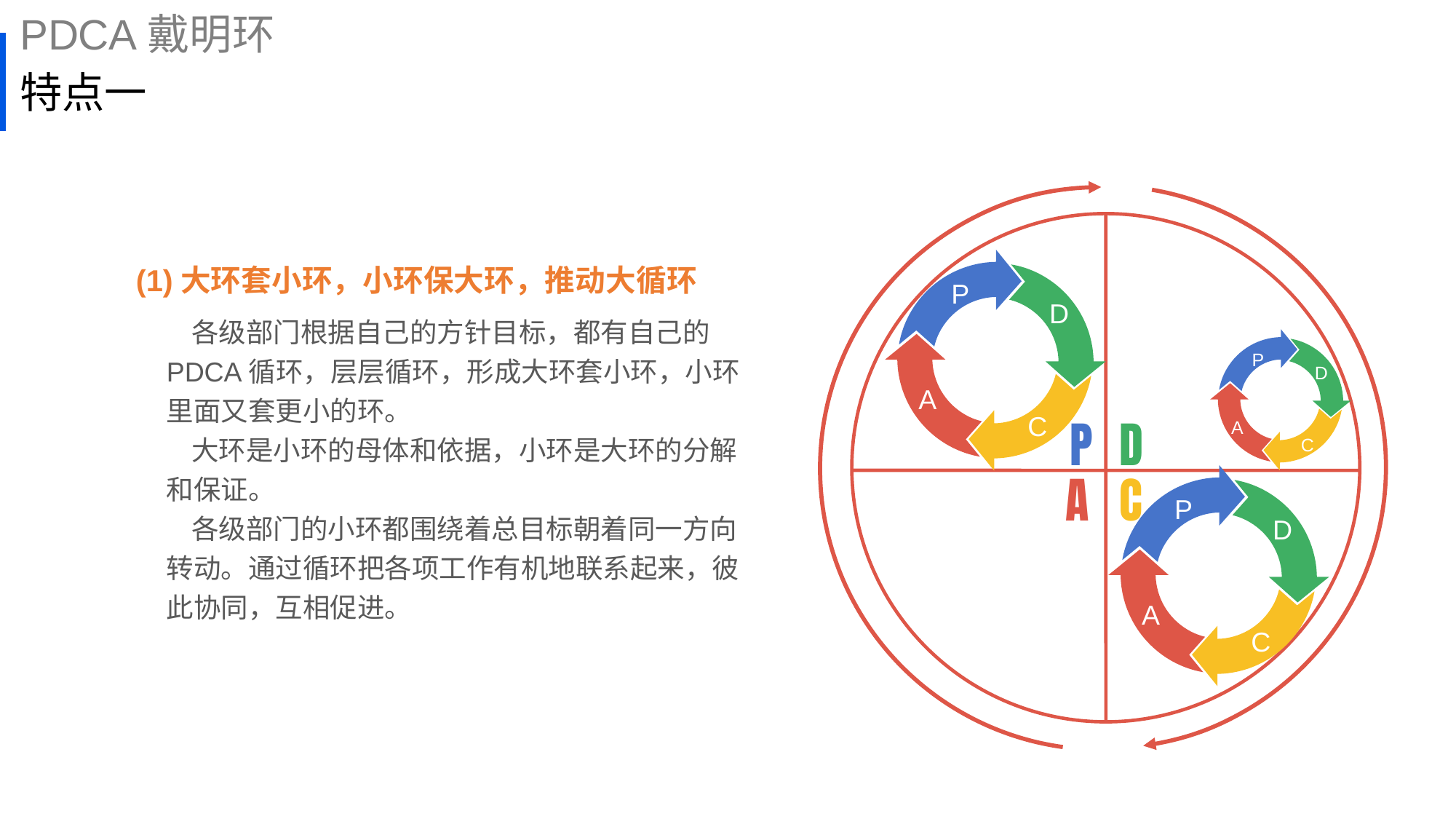

PDCA戴明环
# 特点一

P
D
A
C

P
D
A
C
D
P

P
D
A
C
A
C
(1)大环套小环，小环保大环，推动大循环
   各级部门根据自己的方针目标，都有自己的PDCA循环，层层循环，形成大环套小环，小环里面又套更小的环。
   大环是小环的母体和依据，小环是大环的分解和保证。
   各级部门的小环都围绕着总目标朝着同一方向转动。通过循环把各项工作有机地联系起来，彼此协同，互相促进。